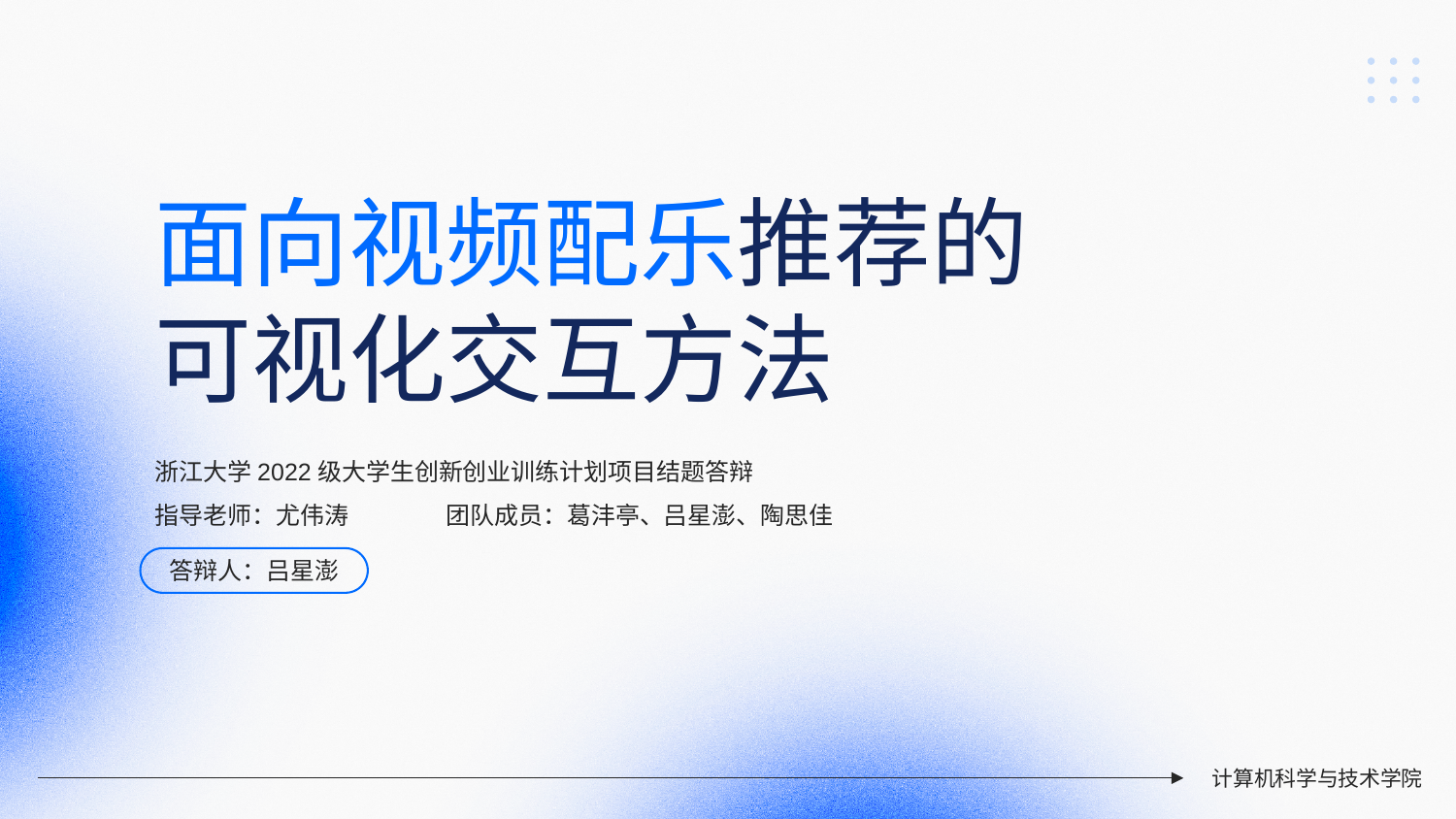

面向视频配乐推荐的
可视化交互方法
浙江大学2022级大学生创新创业训练计划项目结题答辩
指导老师：尤伟涛	团队成员：葛沣亭、吕星澎、陶思佳

答辩人：吕星澎
计算机科学与技术学院